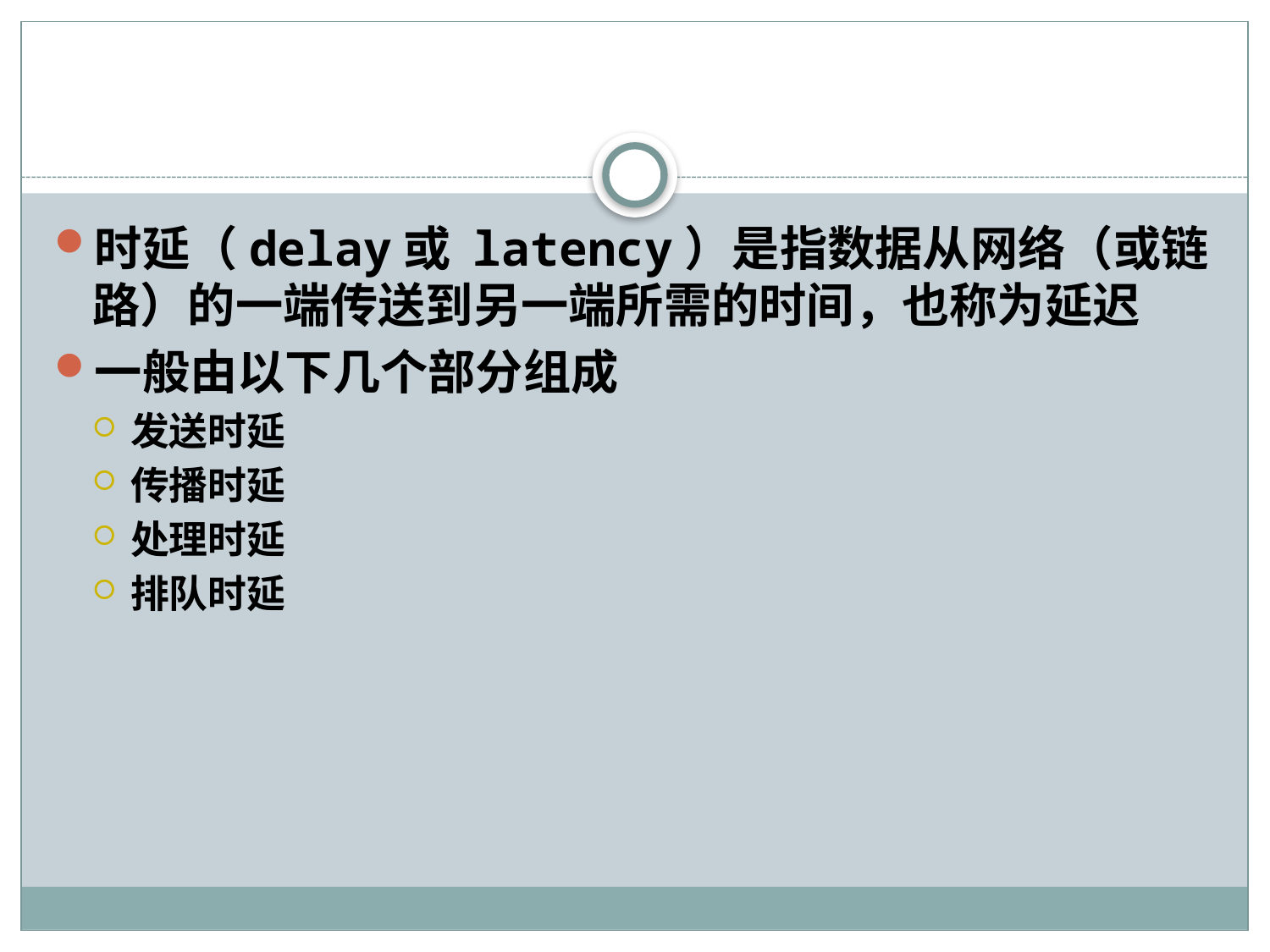

#
时延（delay或 latency）是指数据从网络（或链路）的一端传送到另一端所需的时间，也称为延迟
一般由以下几个部分组成
发送时延
传播时延
处理时延
排队时延